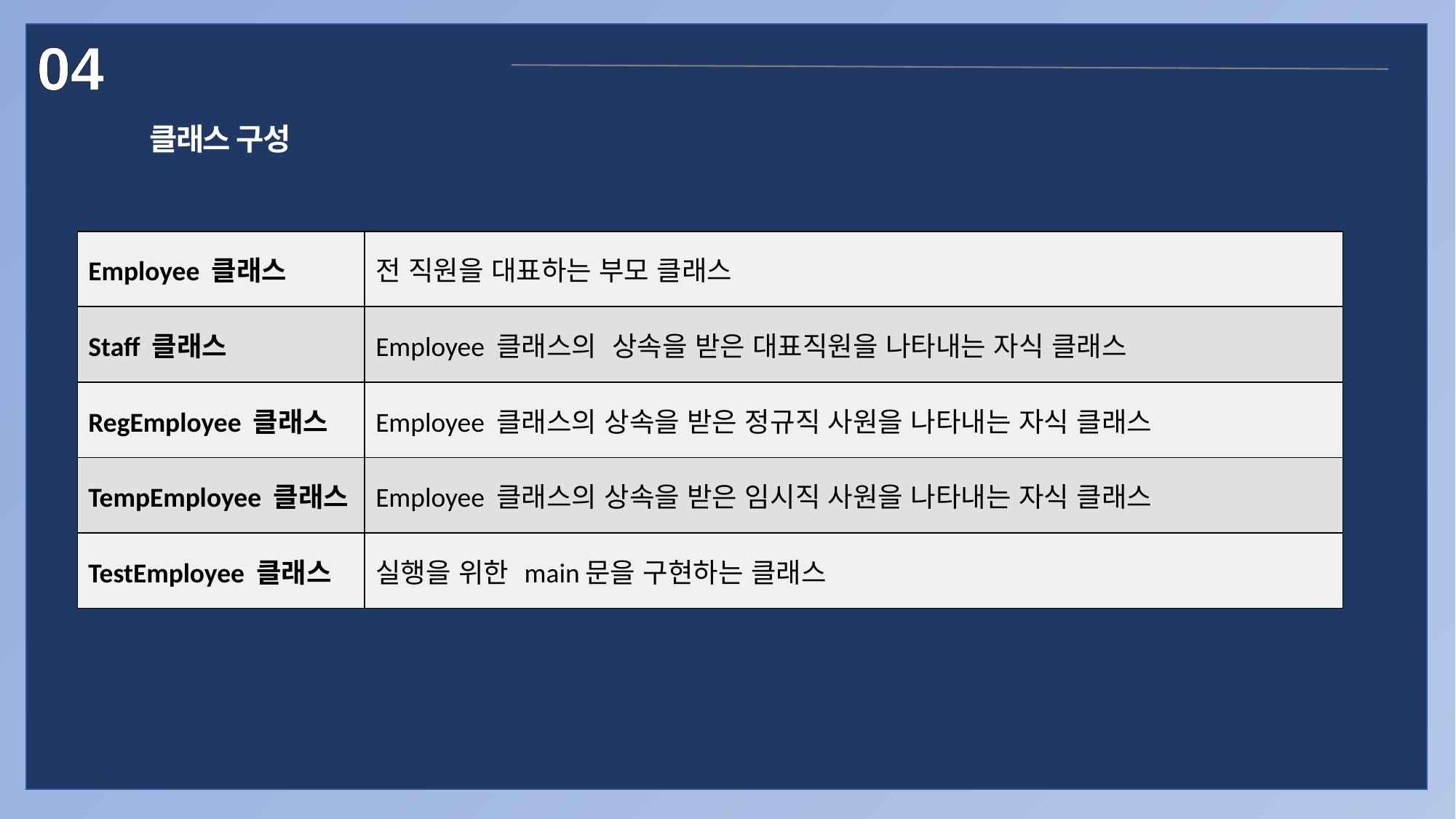

04
프로젝트 수행 결과
클래스 구성
| Employee 클래스 | 전 직원을 대표하는 부모 클래스 |
| --- | --- |
| Staff 클래스 | Employee 클래스의 상속을 받은 대표직원을 나타내는 자식 클래스 |
| RegEmployee 클래스 | Employee 클래스의 상속을 받은 정규직 사원을 나타내는 자식 클래스 |
| TempEmployee 클래스 | Employee 클래스의 상속을 받은 임시직 사원을 나타내는 자식 클래스 |
| TestEmployee 클래스 | 실행을 위한 main문을 구현하는 클래스 |